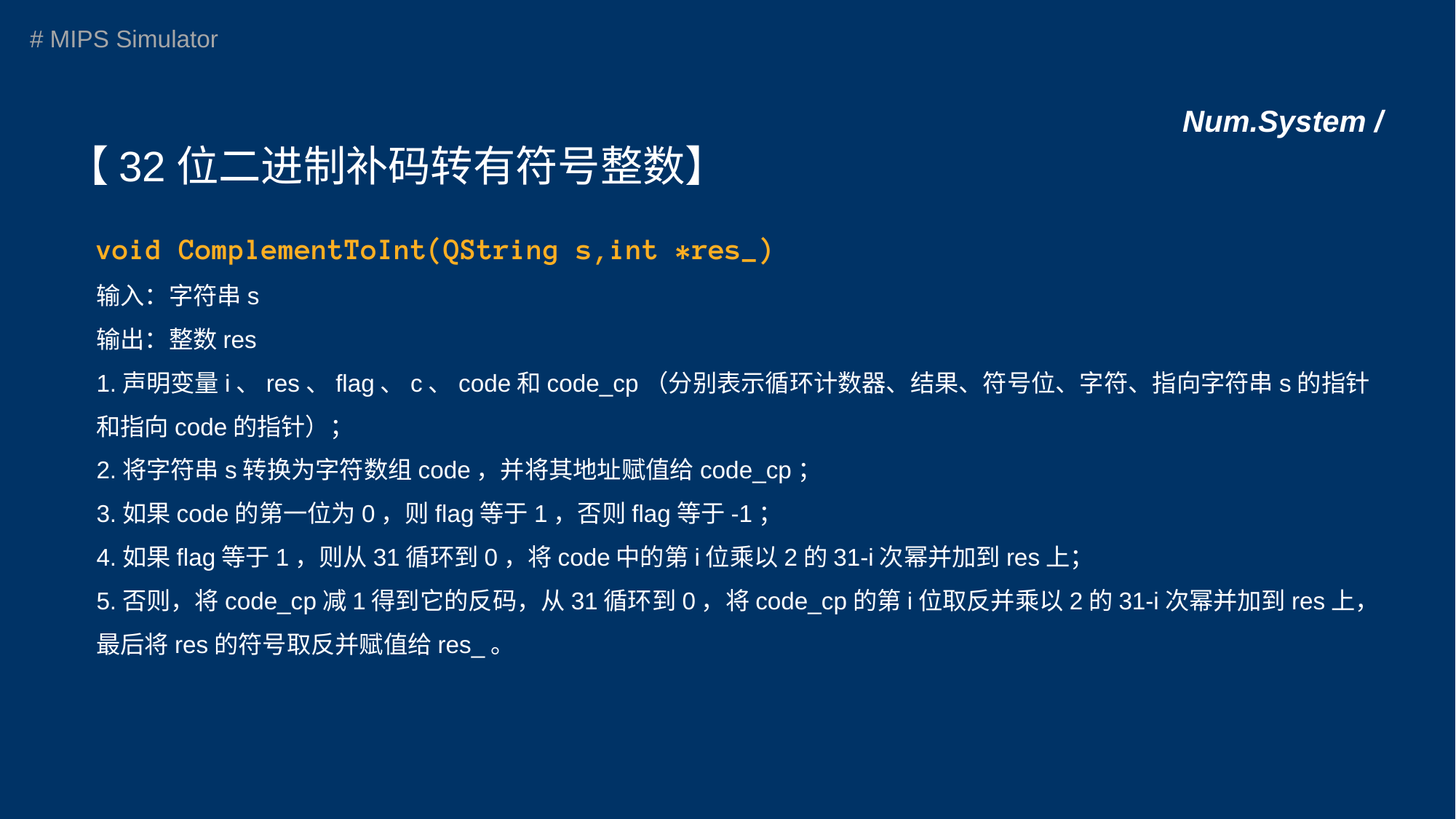

# Num.System /
【32位二进制补码转有符号整数】
void ComplementToInt(QString s,int *res_)
输入：字符串s
输出：整数res
1.声明变量i、res、flag、c、code和code_cp（分别表示循环计数器、结果、符号位、字符、指向字符串s的指针和指向code的指针）；
2.将字符串s转换为字符数组code，并将其地址赋值给code_cp；
3.如果code的第一位为0，则flag等于1，否则flag等于-1；
4.如果flag等于1，则从31循环到0，将code中的第i位乘以2的31-i次幂并加到res上；
5.否则，将code_cp减1得到它的反码，从31循环到0，将code_cp的第i位取反并乘以2的31-i次幂并加到res上，最后将res的符号取反并赋值给res_。